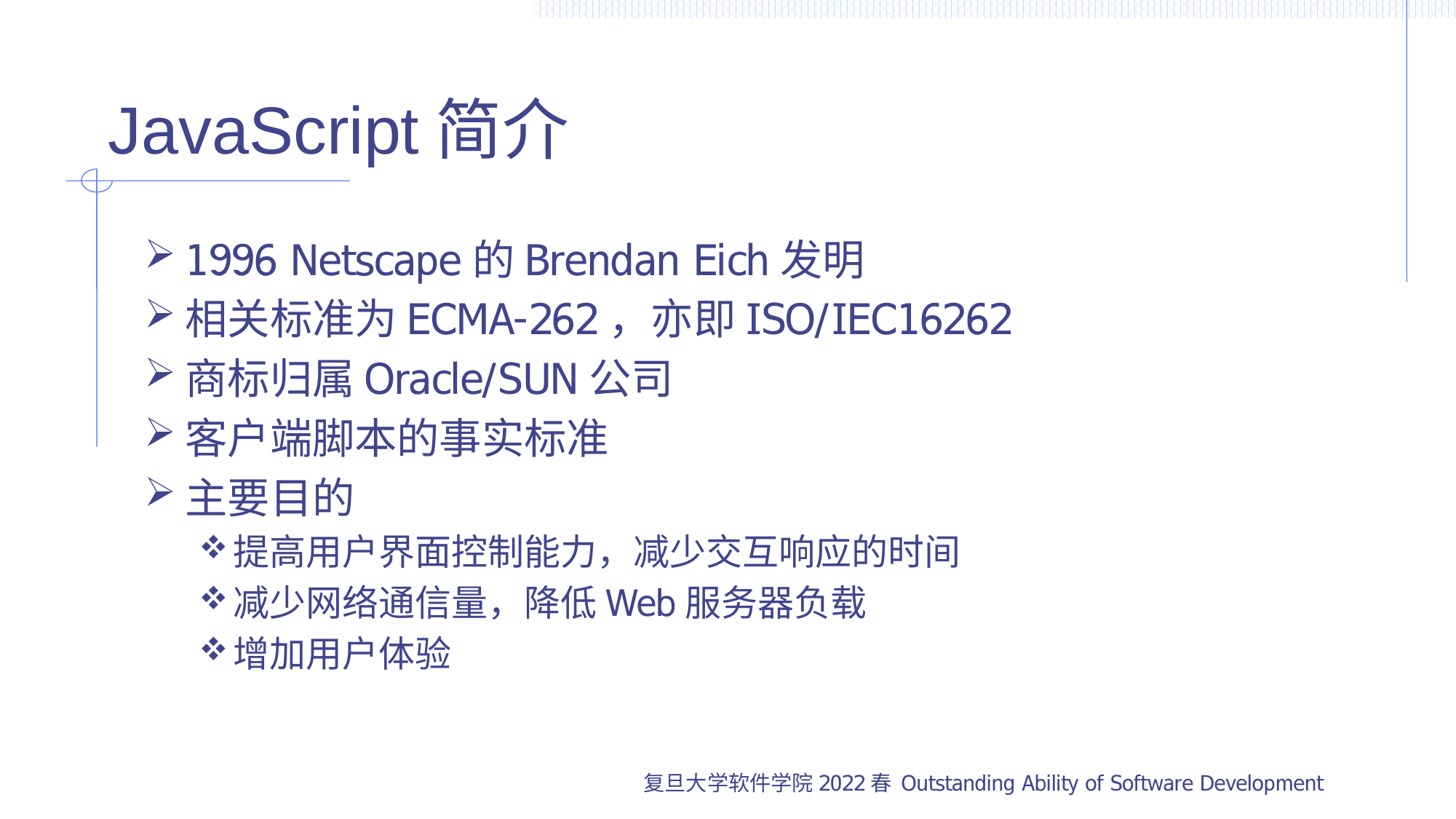

# JavaScript简介
1996 Netscape的Brendan Eich发明
相关标准为ECMA-262，亦即ISO/IEC16262
商标归属Oracle/SUN公司
客户端脚本的事实标准
主要目的
提高用户界面控制能力，减少交互响应的时间
减少网络通信量，降低Web服务器负载
增加用户体验